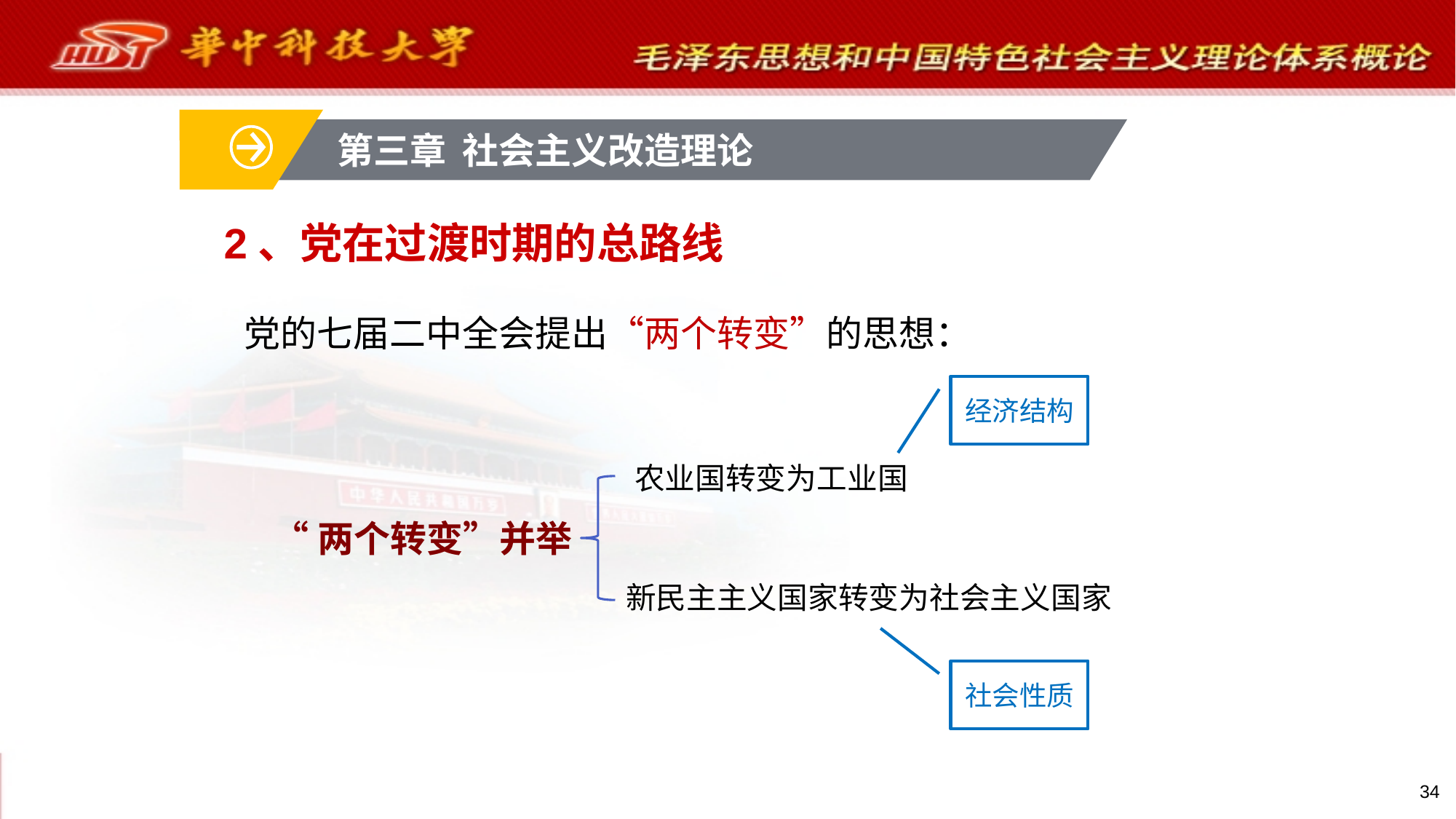

第三章  社会主义改造理论

# 2、党在过渡时期的总路线
党的七届二中全会提出“两个转变”的思想：
经济结构
农业国转变为工业国

“两个转变”并举
新民主主义国家转变为社会主义国家
社会性质
34